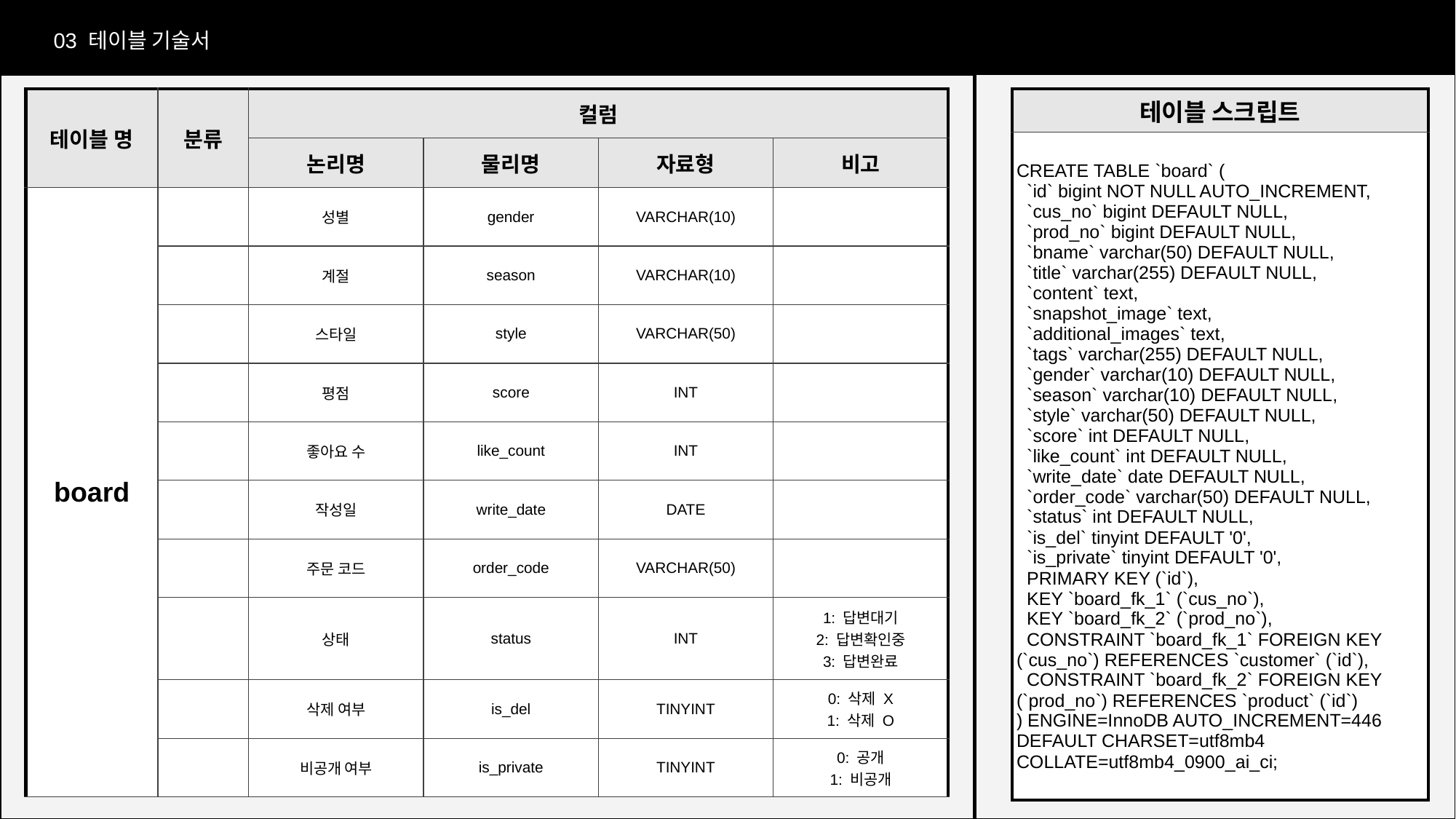

03 테이블 기술서

테이블 기술서
| 테이블 명 | 분류 | 컬럼 |  |  |  |
| --- | --- | --- | --- | --- | --- |
|  |  | 논리명 | 물리명 | 자료형 | 비고 |
| board |  | 성별 | gender | VARCHAR(10) |  |
|  |  | 계절 | season | VARCHAR(10) |  |
|  |  | 스타일 | style | VARCHAR(50) |  |
|  |  | 평점 | score | INT |  |
|  |  | 좋아요 수 | like\_count | INT |  |
|  |  | 작성일 | write\_date | DATE |  |
|  |  | 주문 코드 | order\_code | VARCHAR(50) |  |
|  |  | 상태 | status | INT | 1: 답변대기 2: 답변확인중 3: 답변완료 |
|  |  | 삭제 여부 | is\_del | TINYINT | 0: 삭제 X 1: 삭제 O |
|  |  | 비공개 여부 | is\_private | TINYINT | 0: 공개 1: 비공개 |
| 테이블 스크립트 |
| --- |
| CREATE TABLE `board` ( `id` bigint NOT NULL AUTO\_INCREMENT, `cus\_no` bigint DEFAULT NULL, `prod\_no` bigint DEFAULT NULL, `bname` varchar(50) DEFAULT NULL, `title` varchar(255) DEFAULT NULL, `content` text, `snapshot\_image` text, `additional\_images` text, `tags` varchar(255) DEFAULT NULL, `gender` varchar(10) DEFAULT NULL, `season` varchar(10) DEFAULT NULL, `style` varchar(50) DEFAULT NULL, `score` int DEFAULT NULL, `like\_count` int DEFAULT NULL, `write\_date` date DEFAULT NULL, `order\_code` varchar(50) DEFAULT NULL, `status` int DEFAULT NULL, `is\_del` tinyint DEFAULT '0', `is\_private` tinyint DEFAULT '0', PRIMARY KEY (`id`), KEY `board\_fk\_1` (`cus\_no`), KEY `board\_fk\_2` (`prod\_no`), CONSTRAINT `board\_fk\_1` FOREIGN KEY (`cus\_no`) REFERENCES `customer` (`id`), CONSTRAINT `board\_fk\_2` FOREIGN KEY (`prod\_no`) REFERENCES `product` (`id`) ) ENGINE=InnoDB AUTO\_INCREMENT=446 DEFAULT CHARSET=utf8mb4 COLLATE=utf8mb4\_0900\_ai\_ci; |